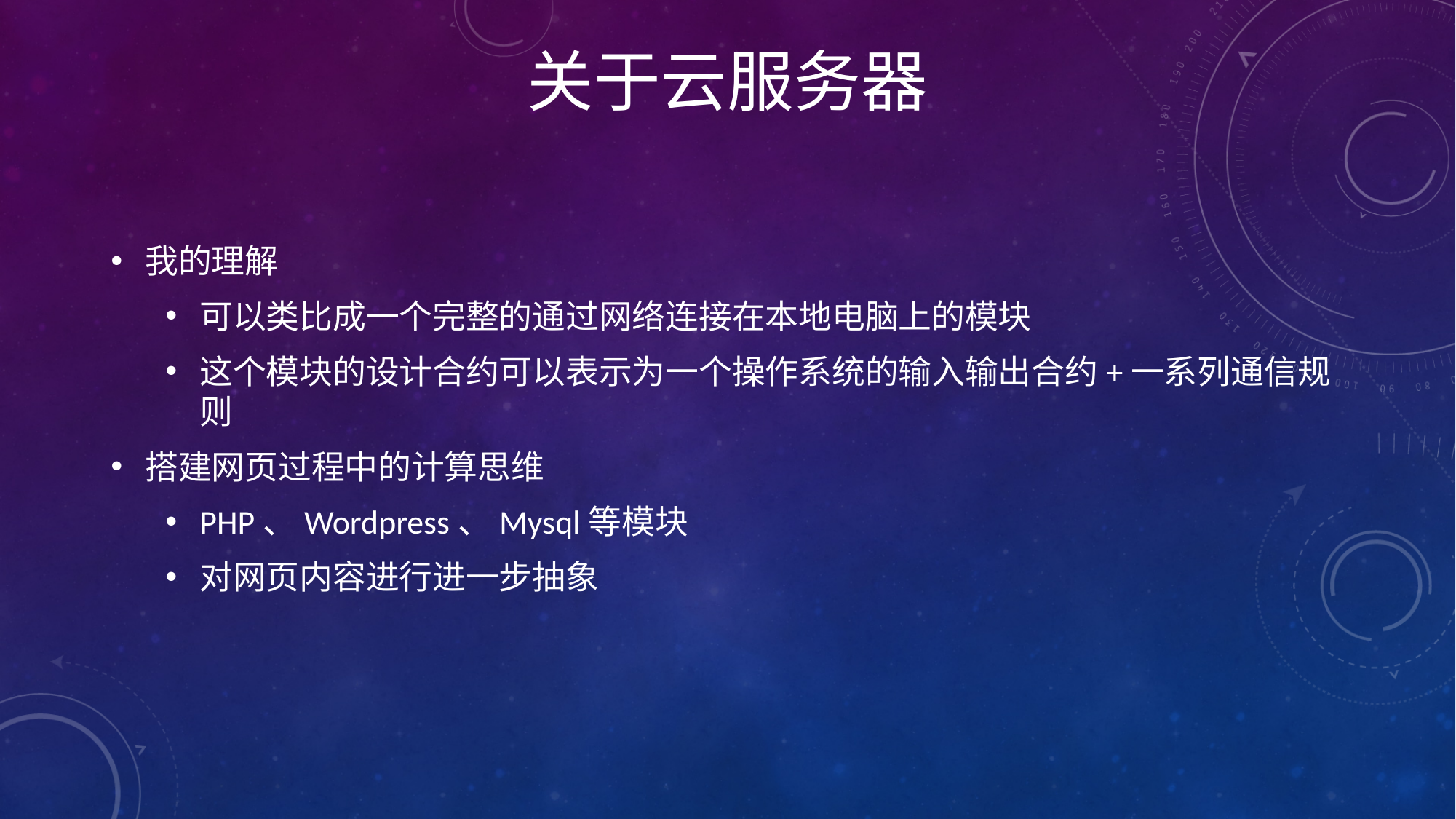

关于云服务器
我的理解
可以类比成一个完整的通过网络连接在本地电脑上的模块
这个模块的设计合约可以表示为一个操作系统的输入输出合约+一系列通信规则
搭建网页过程中的计算思维
PHP、Wordpress、Mysql等模块
对网页内容进行进一步抽象